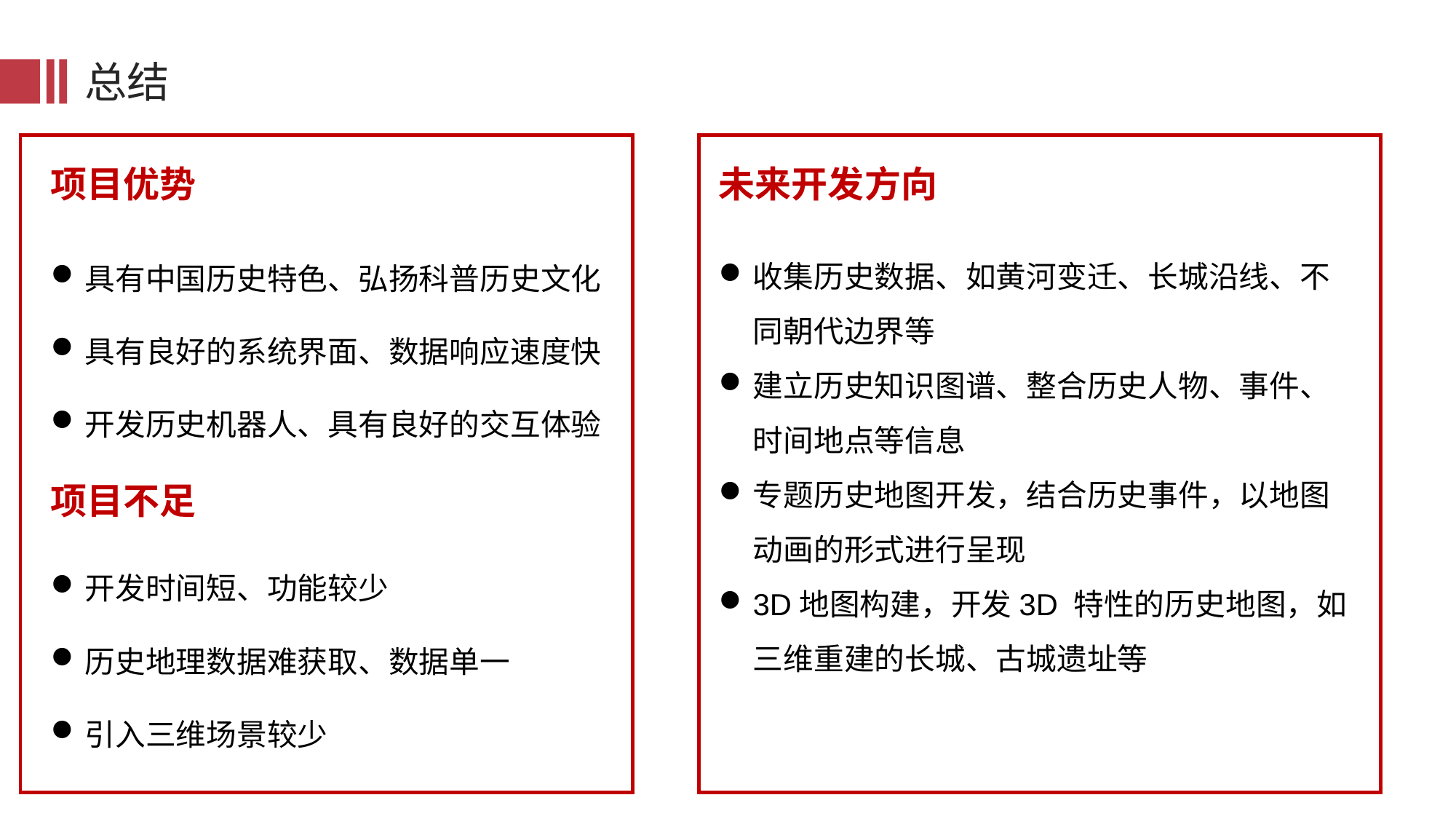

总结

项目优势
未来开发方向
具有中国历史特色、弘扬科普历史文化
具有良好的系统界面、数据响应速度快
开发历史机器人、具有良好的交互体验
收集历史数据、如黄河变迁、长城沿线、不同朝代边界等
建立历史知识图谱、整合历史人物、事件、时间地点等信息
专题历史地图开发，结合历史事件，以地图动画的形式进行呈现
3D地图构建，开发3D 特性的历史地图，如三维重建的长城、古城遗址等
项目不足
开发时间短、功能较少
历史地理数据难获取、数据单一
引入三维场景较少